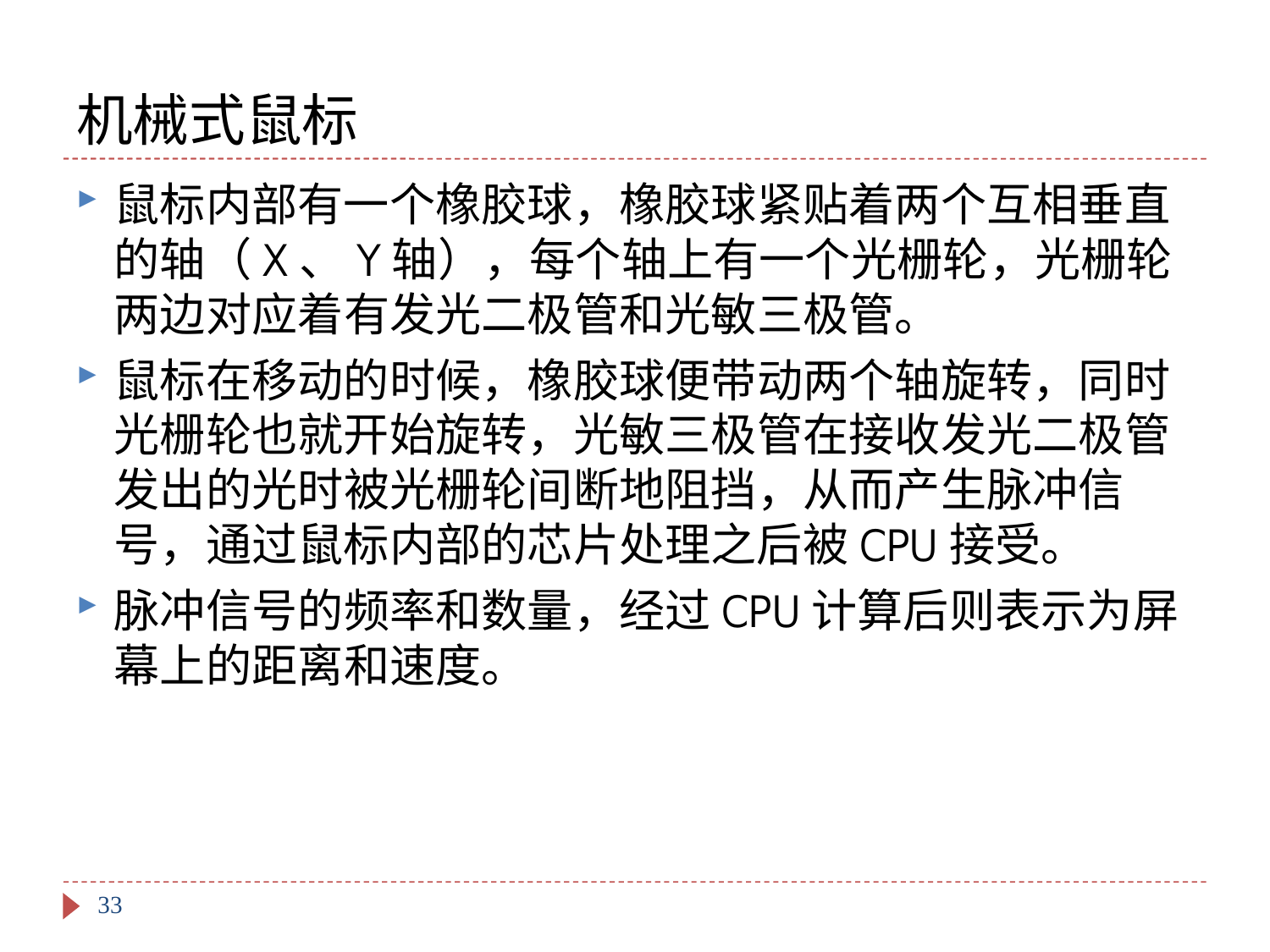

# 机械式鼠标
鼠标内部有一个橡胶球，橡胶球紧贴着两个互相垂直的轴（X、Y轴），每个轴上有一个光栅轮，光栅轮两边对应着有发光二极管和光敏三极管。
鼠标在移动的时候，橡胶球便带动两个轴旋转，同时光栅轮也就开始旋转，光敏三极管在接收发光二极管发出的光时被光栅轮间断地阻挡，从而产生脉冲信号，通过鼠标内部的芯片处理之后被CPU接受。
脉冲信号的频率和数量，经过CPU计算后则表示为屏幕上的距离和速度。

33